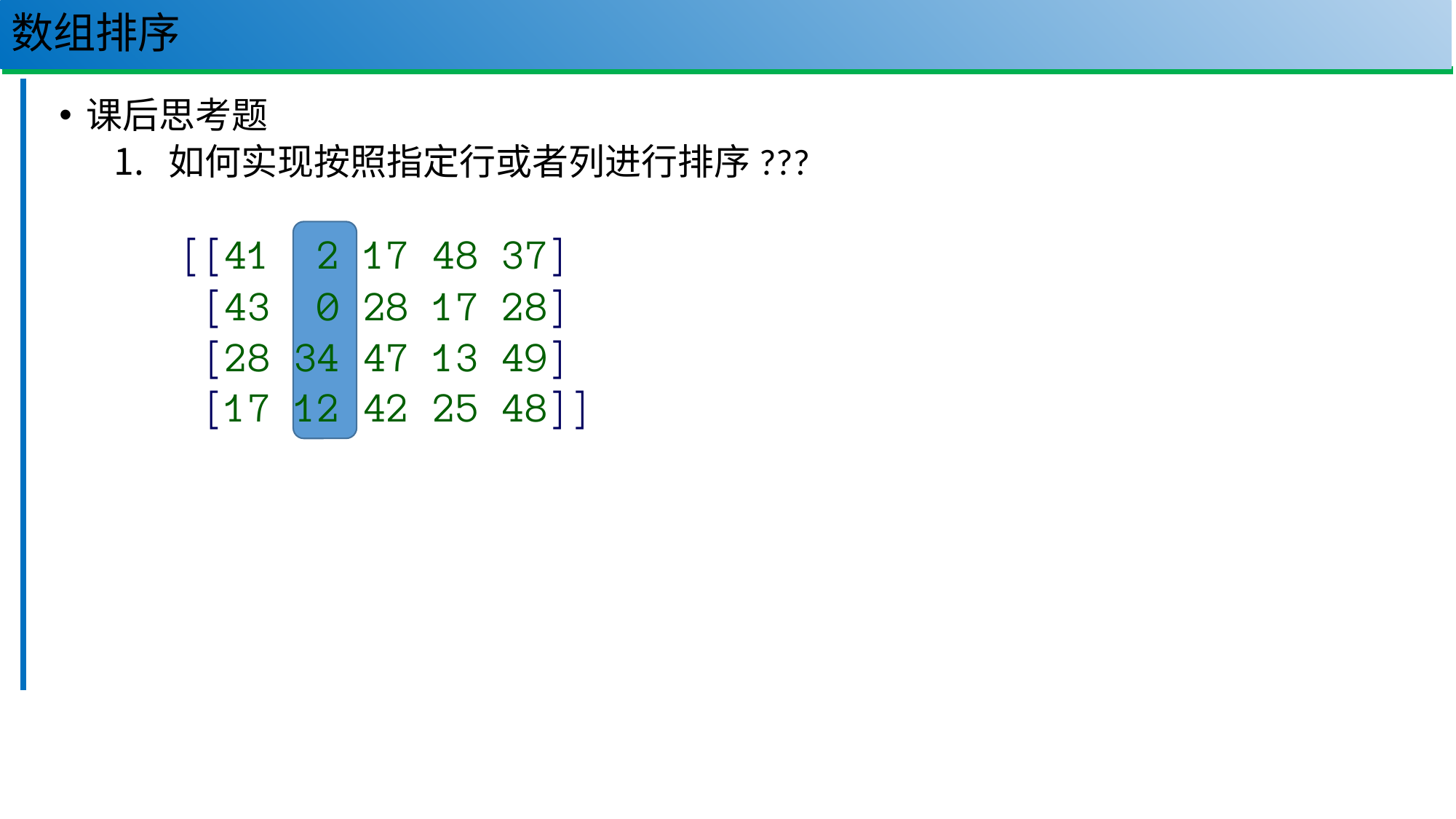

# 数组排序
103
课后思考题
如何实现按照指定行或者列进行排序???
[[41  2 17 48 37]
 [43  0 28 17 28]
 [28 34 47 13 49]
 [17 12 42 25 48]]